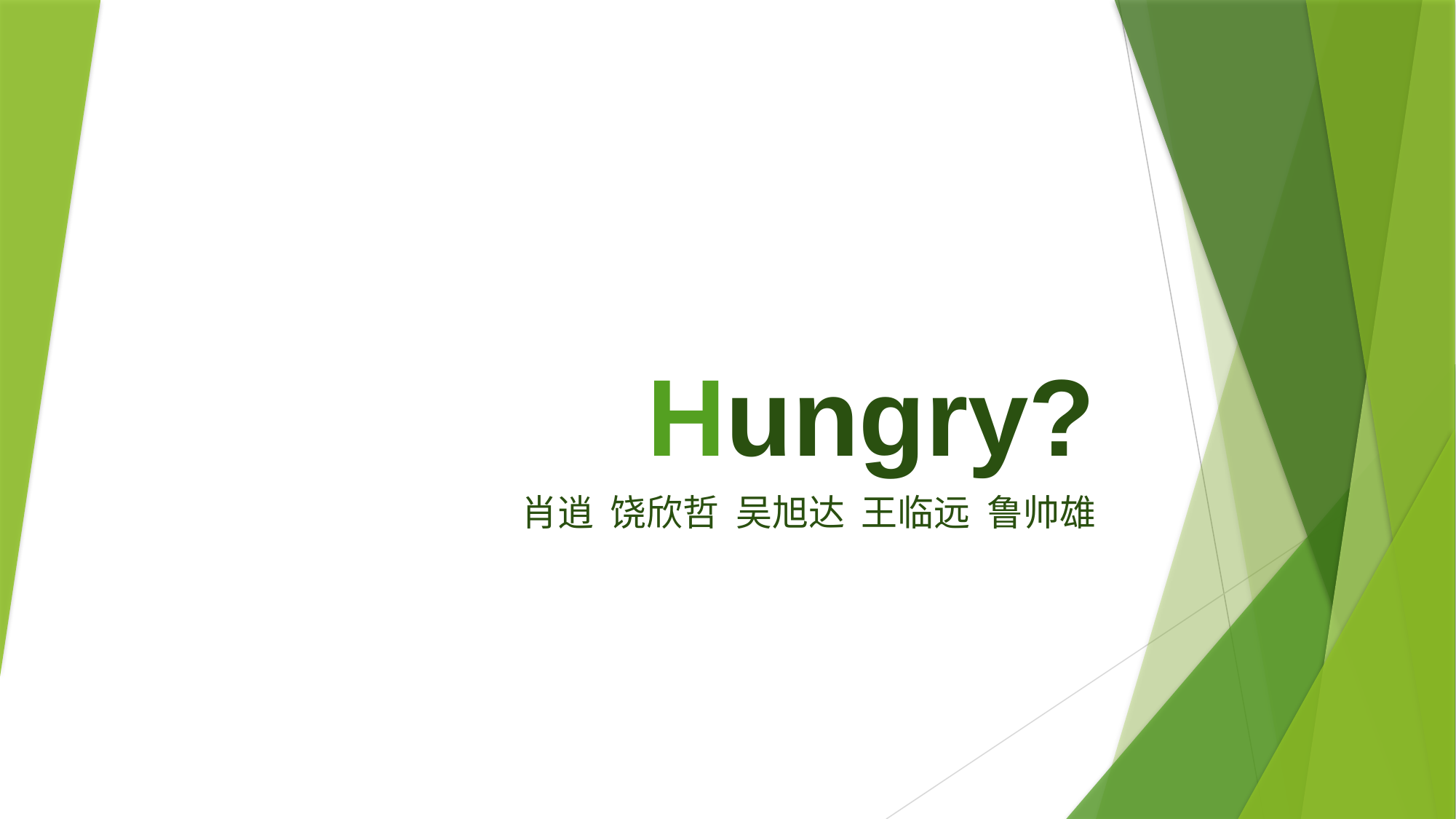

# Hungry?
肖逍  饶欣哲  吴旭达  王临远  鲁帅雄